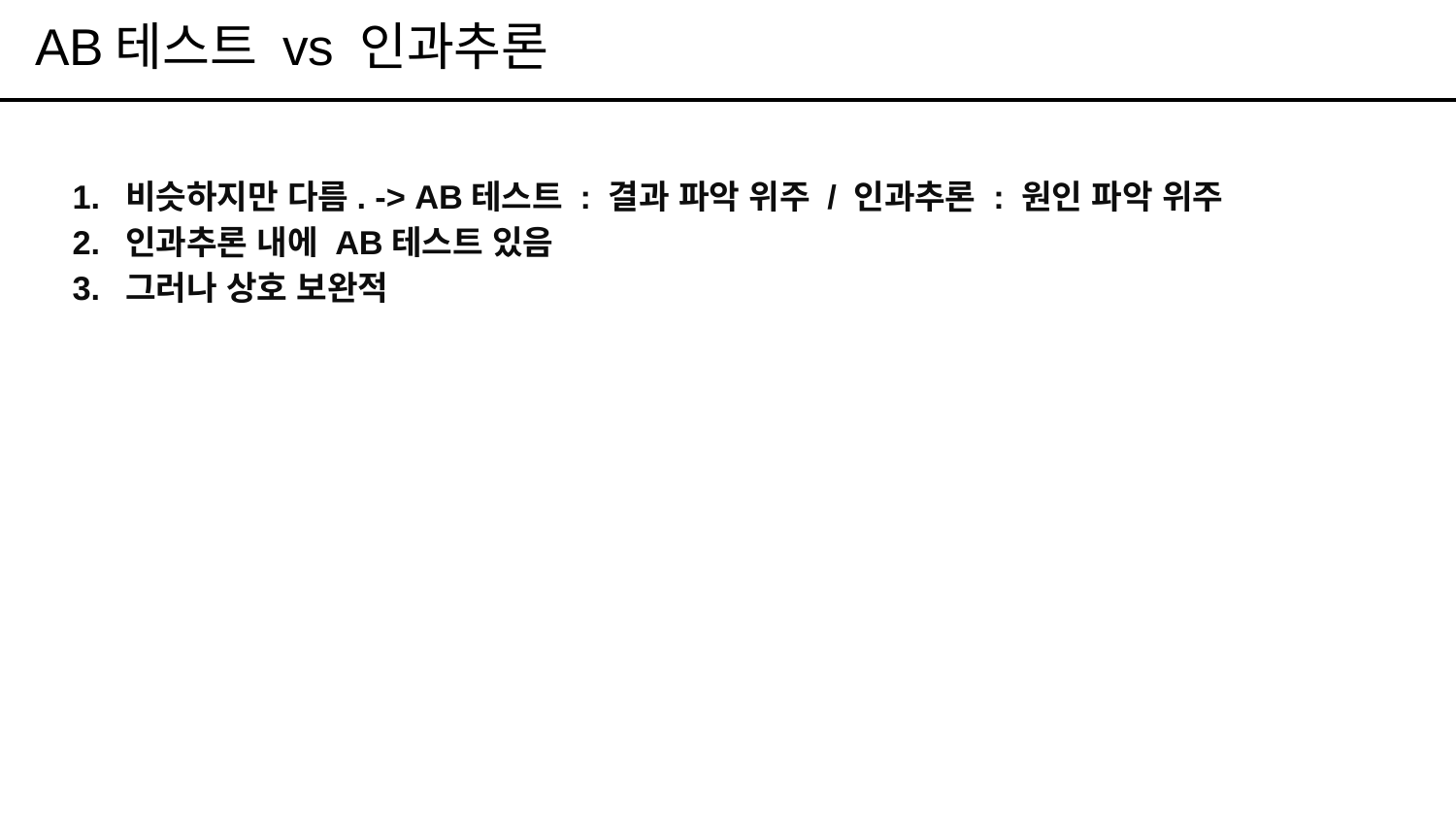

# AB테스트 vs 인과추론
비슷하지만 다름. -> AB테스트 : 결과 파악 위주 / 인과추론 : 원인 파악 위주
인과추론 내에 AB테스트 있음
그러나 상호 보완적